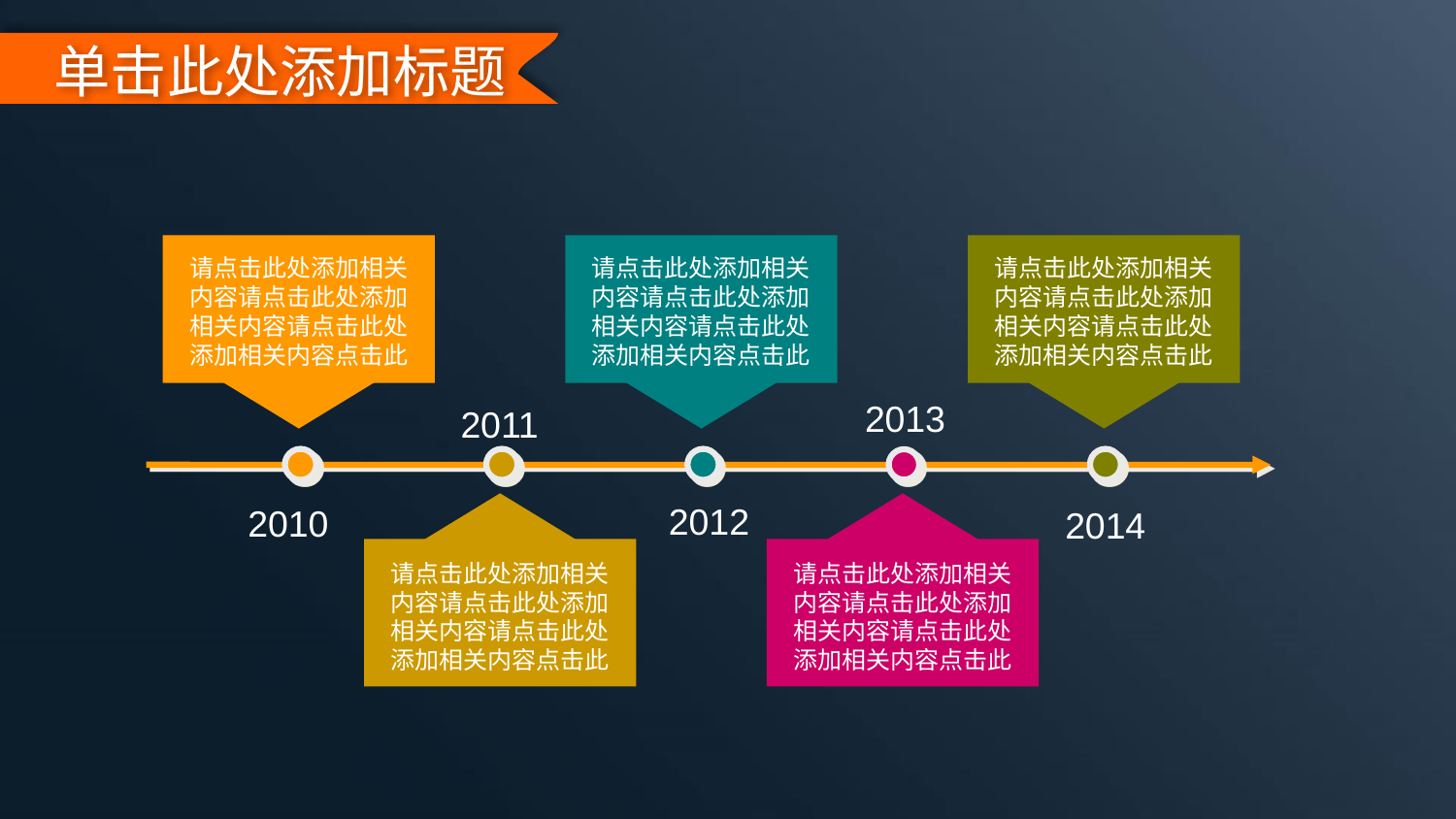

单击此处添加标题

请点击此处添加相关
内容请点击此处添加
相关内容请点击此处
添加相关内容点击此

请点击此处添加相关
内容请点击此处添加
相关内容请点击此处
添加相关内容点击此

请点击此处添加相关
内容请点击此处添加
相关内容请点击此处
添加相关内容点击此

2013
2011

2012
2010

请点击此处添加相关
内容请点击此处添加
相关内容请点击此处
添加相关内容点击此

请点击此处添加相关
内容请点击此处添加
相关内容请点击此处
添加相关内容点击此
2014